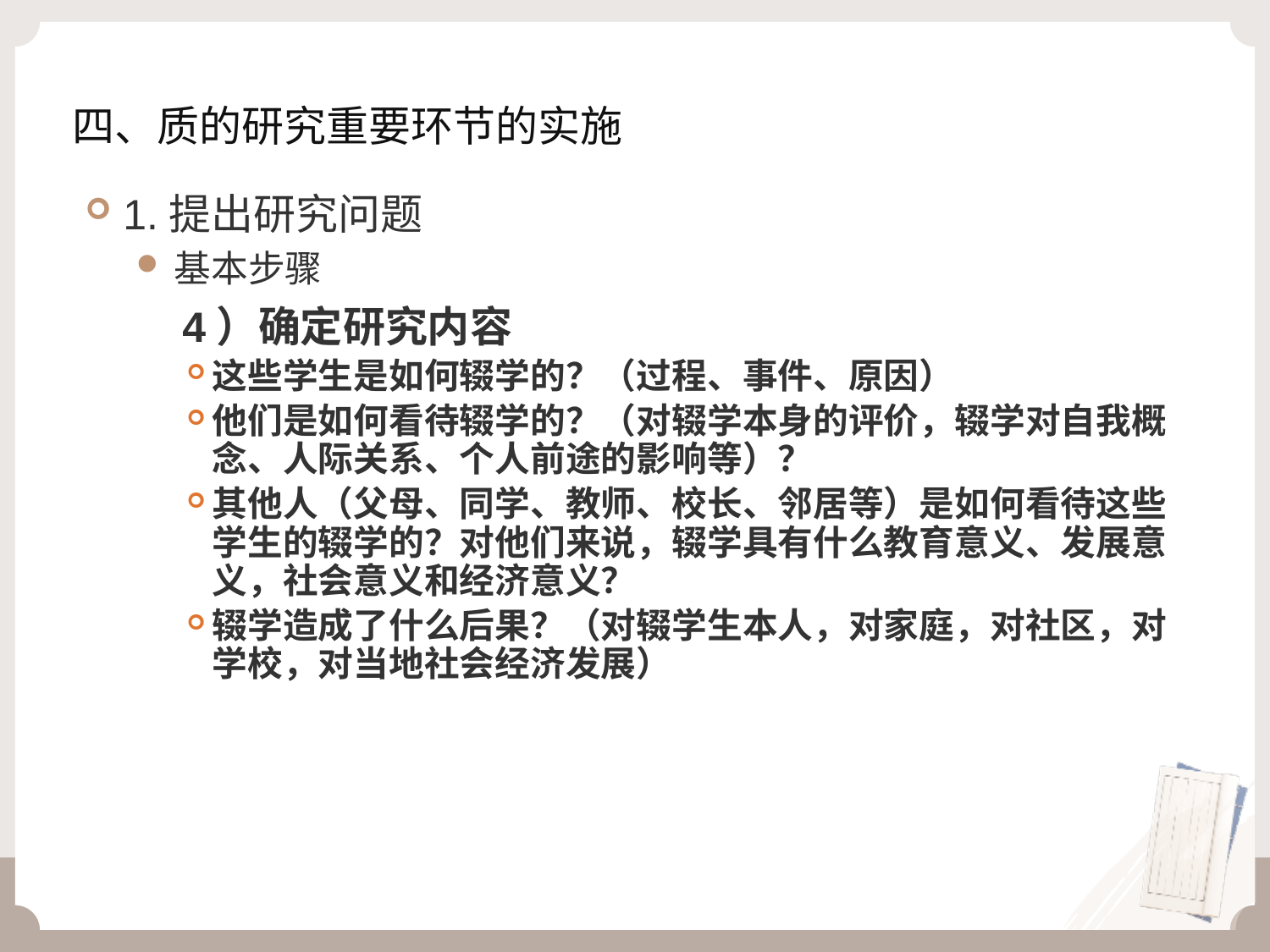

# 四、质的研究重要环节的实施
1.提出研究问题
基本步骤
	     4）确定研究内容
这些学生是如何辍学的？（过程、事件、原因）
他们是如何看待辍学的？（对辍学本身的评价，辍学对自我概念、人际关系、个人前途的影响等）？
其他人（父母、同学、教师、校长、邻居等）是如何看待这些学生的辍学的？对他们来说，辍学具有什么教育意义、发展意义，社会意义和经济意义？
辍学造成了什么后果？（对辍学生本人，对家庭，对社区，对学校，对当地社会经济发展）